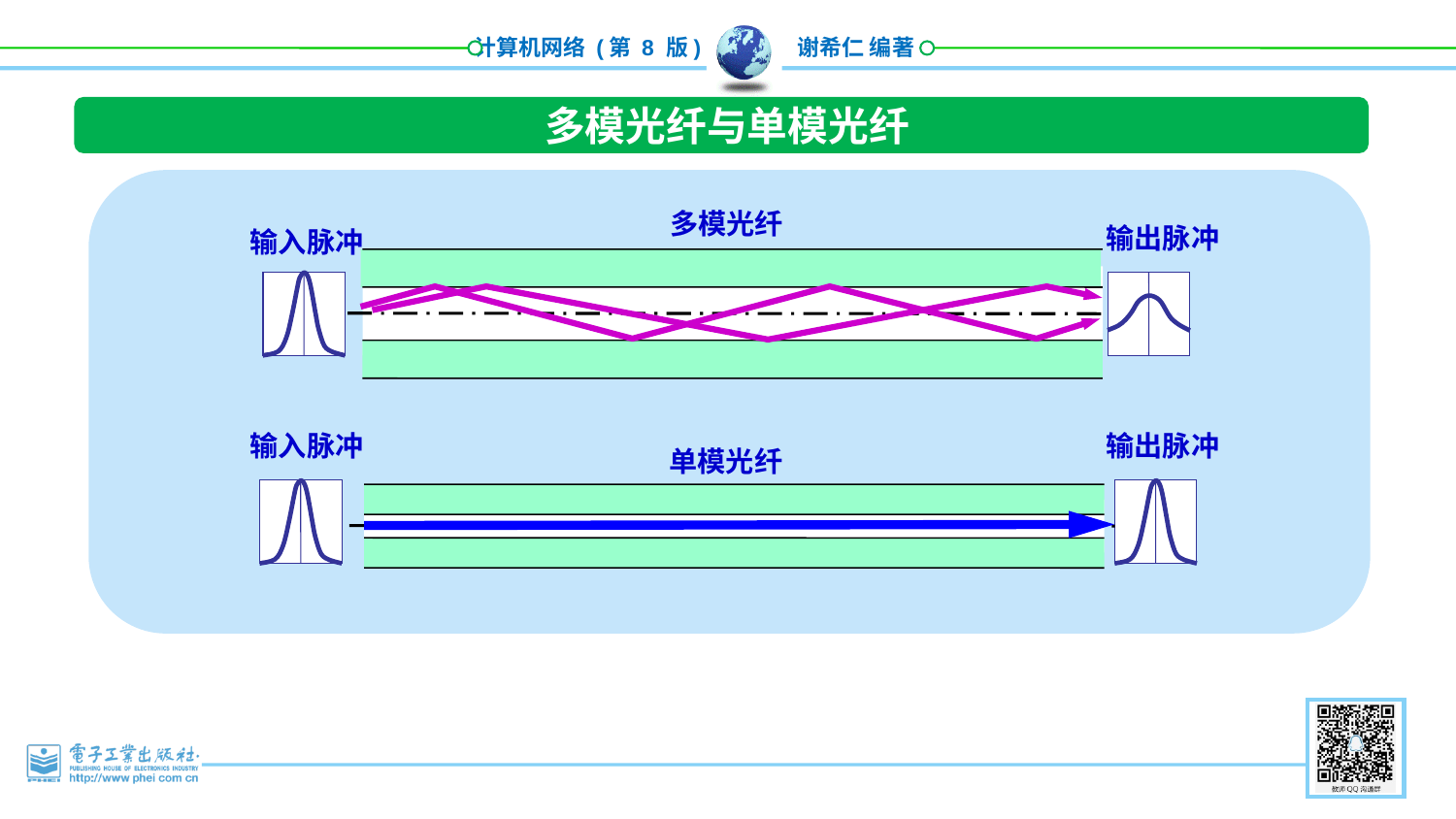

多模光纤与单模光纤

多模光纤
输出脉冲

输入脉冲

输出脉冲

输入脉冲

单模光纤